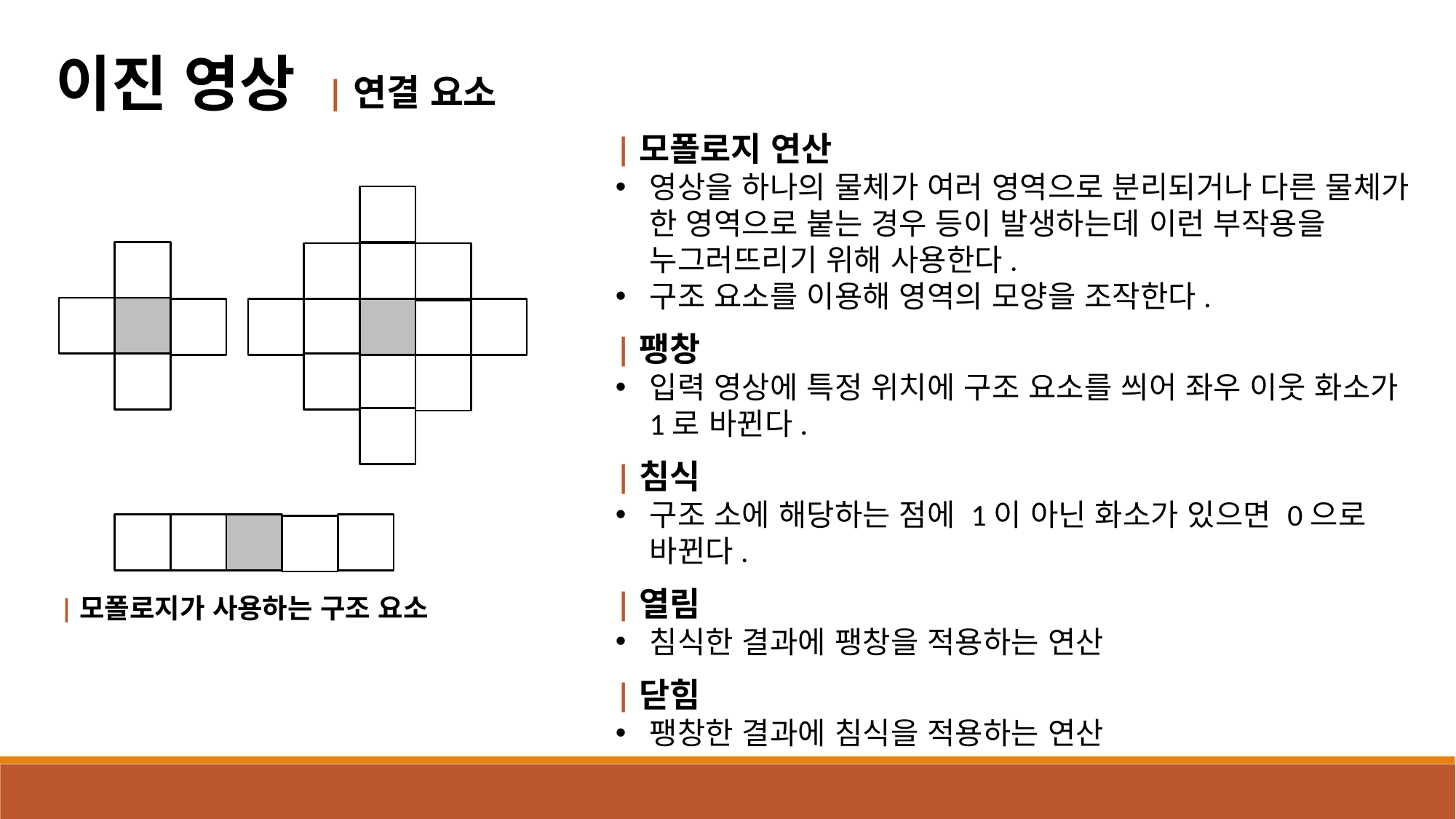

이진 영상 |연결 요소
|모폴로지 연산
영상을 하나의 물체가 여러 영역으로 분리되거나 다른 물체가 한 영역으로 붙는 경우 등이 발생하는데 이런 부작용을 누그러뜨리기 위해 사용한다.
구조 요소를 이용해 영역의 모양을 조작한다.

|팽창
입력 영상에 특정 위치에 구조 요소를 씌어 좌우 이웃 화소가 1로 바뀐다.

|침식
구조 소에 해당하는 점에 1이 아닌 화소가 있으면 0으로 바뀐다.

|열림
침식한 결과에 팽창을 적용하는 연산

|닫힘
팽창한 결과에 침식을 적용하는 연산

|모폴로지가 사용하는 구조 요소